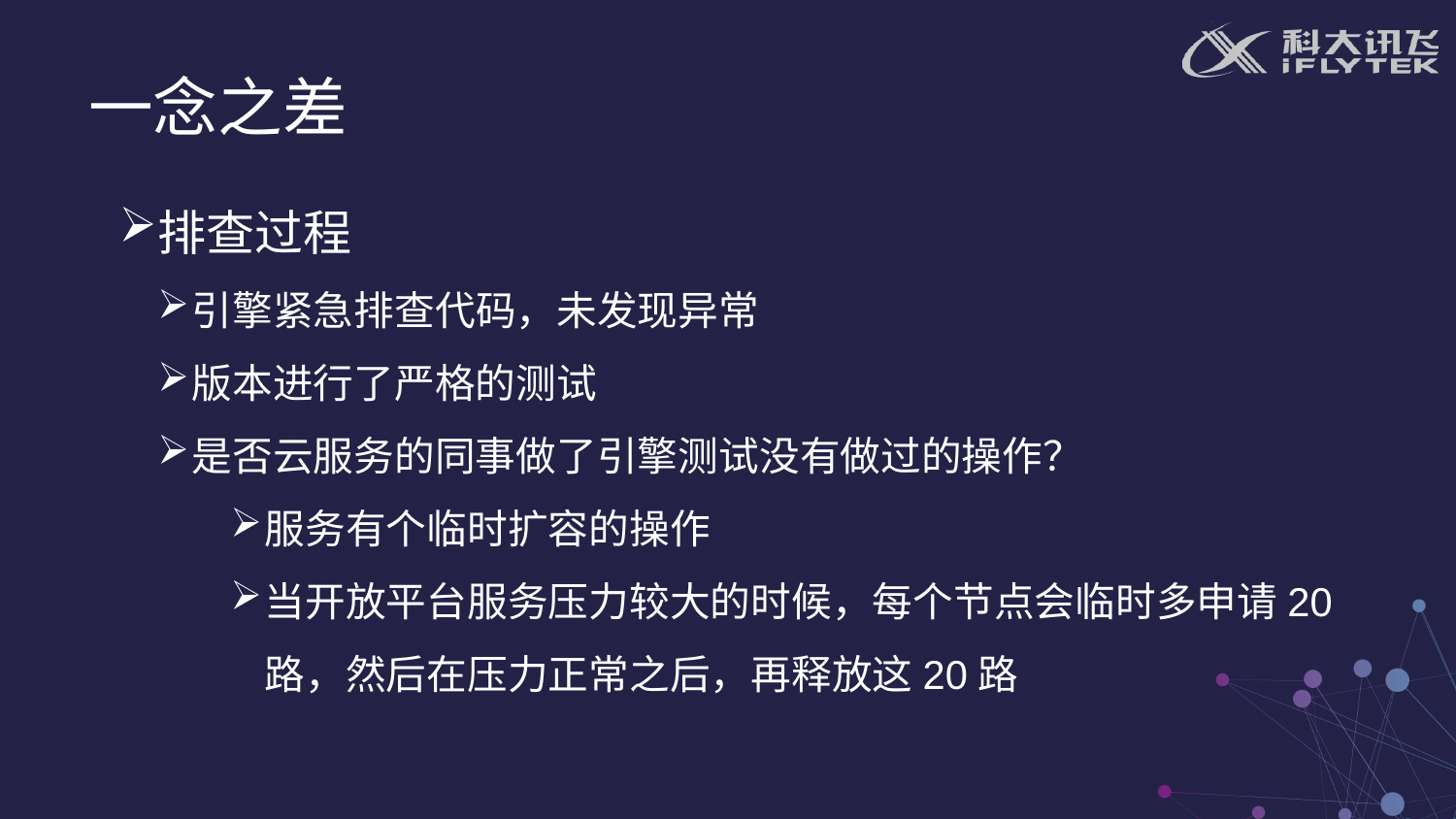

一念之差
排查过程
引擎紧急排查代码，未发现异常
版本进行了严格的测试
是否云服务的同事做了引擎测试没有做过的操作？
服务有个临时扩容的操作
当开放平台服务压力较大的时候，每个节点会临时多申请20路，然后在压力正常之后，再释放这20路